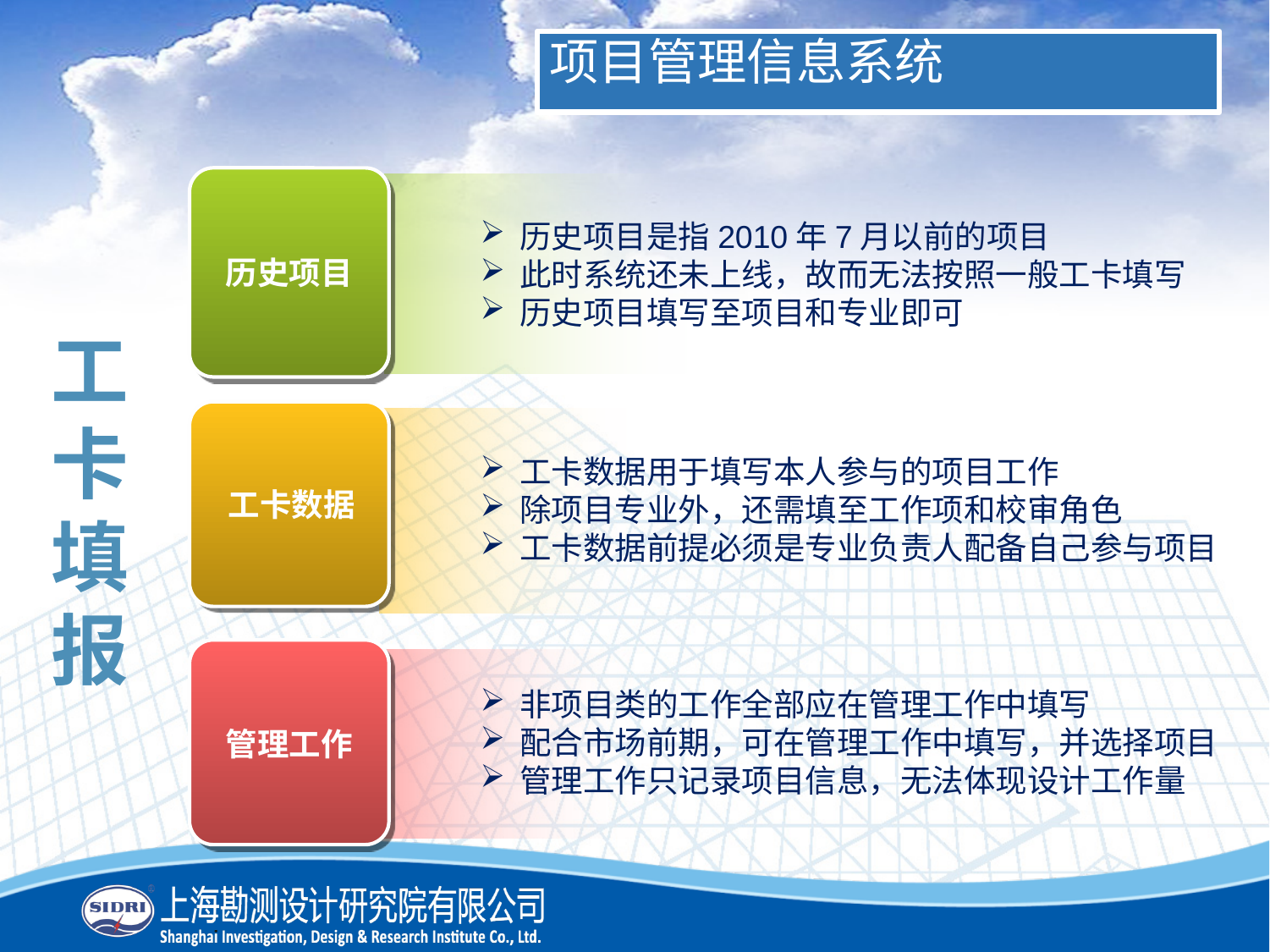

项目管理信息系统

历史项目是指2010年7月以前的项目
此时系统还未上线，故而无法按照一般工卡填写
历史项目填写至项目和专业即可
历史项目
工卡填报

工卡数据用于填写本人参与的项目工作
除项目专业外，还需填至工作项和校审角色
工卡数据前提必须是专业负责人配备自己参与项目
工卡数据

非项目类的工作全部应在管理工作中填写
配合市场前期，可在管理工作中填写，并选择项目
管理工作只记录项目信息，无法体现设计工作量
管理工作